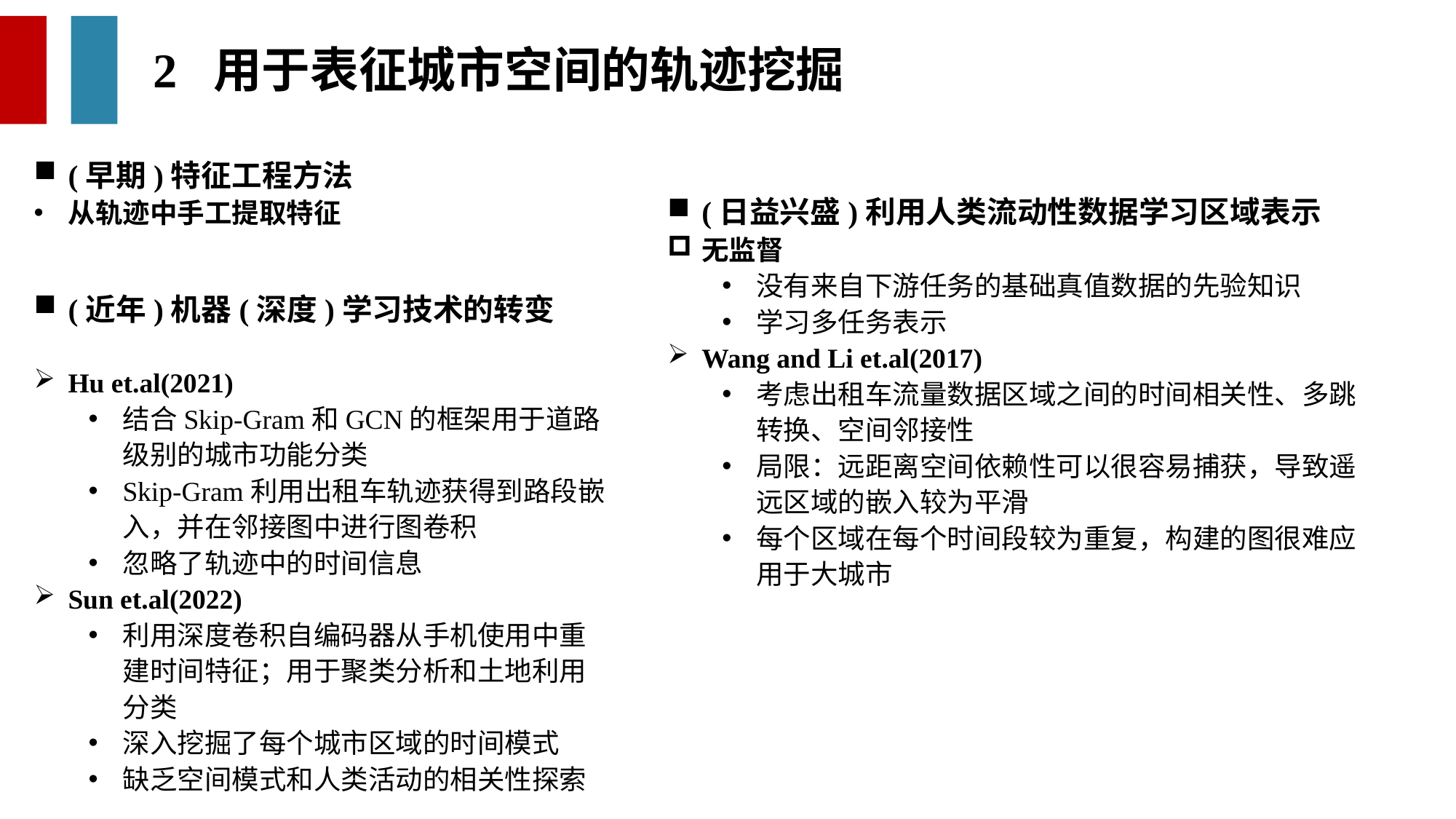

2  用于表征城市空间的轨迹挖掘
(早期)特征工程方法
从轨迹中手工提取特征
(日益兴盛)利用人类流动性数据学习区域表示
无监督
没有来自下游任务的基础真值数据的先验知识
学习多任务表示
Wang and Li et.al(2017)
考虑出租车流量数据区域之间的时间相关性、多跳转换、空间邻接性
局限：远距离空间依赖性可以很容易捕获，导致遥远区域的嵌入较为平滑
每个区域在每个时间段较为重复，构建的图很难应用于大城市

(近年)机器(深度)学习技术的转变
Hu et.al(2021)
结合Skip-Gram和GCN的框架用于道路级别的城市功能分类
Skip-Gram利用出租车轨迹获得到路段嵌入，并在邻接图中进行图卷积
忽略了轨迹中的时间信息
Sun et.al(2022)
利用深度卷积自编码器从手机使用中重建时间特征；用于聚类分析和土地利用分类
深入挖掘了每个城市区域的时间模式
缺乏空间模式和人类活动的相关性探索